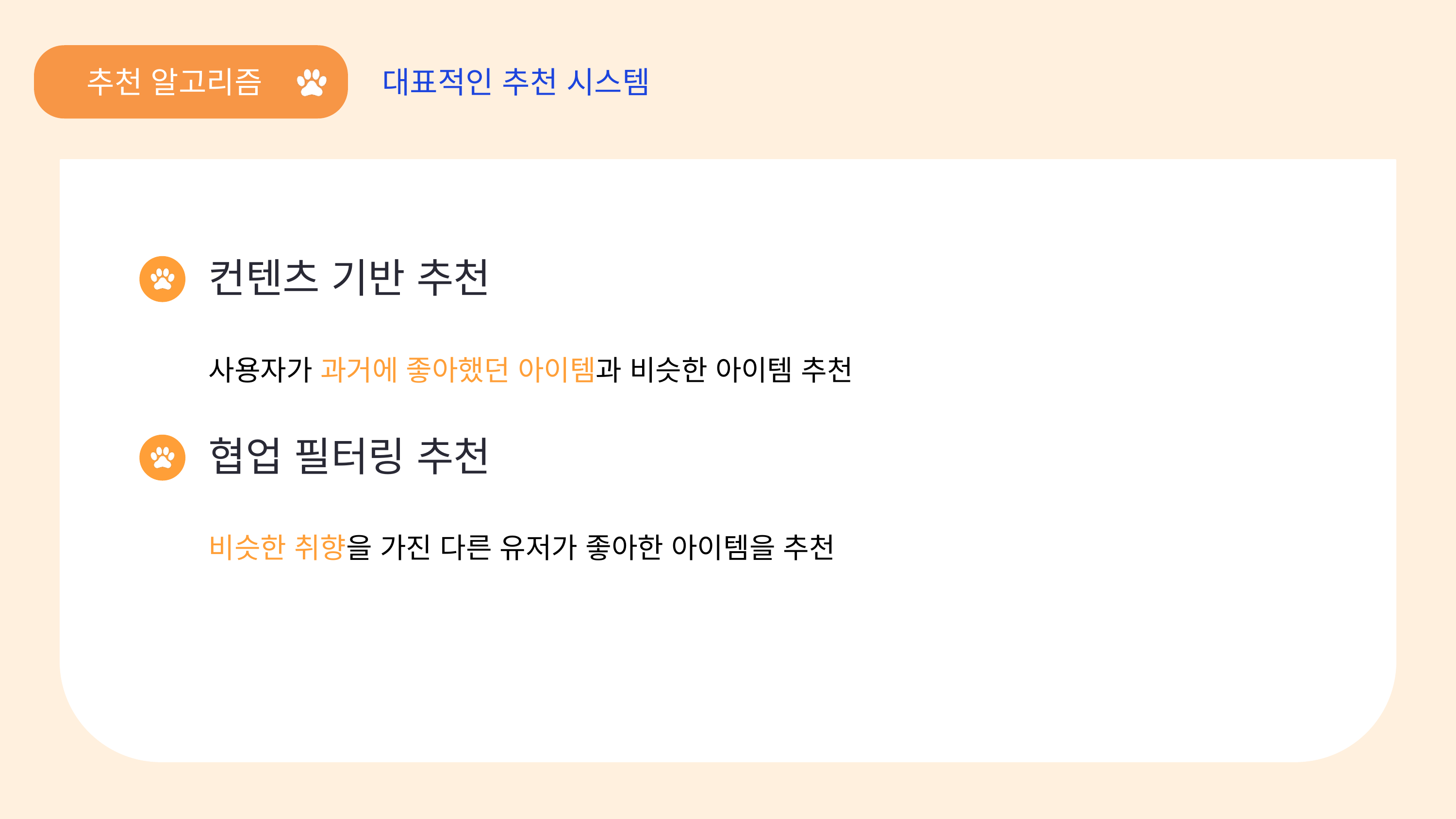

추천 알고리즘
팀원

대표적인 추천 시스템

컨텐츠 기반 추천
사용자가 과거에 좋아했던 아이템과 비슷한 아이템 추천

협업 필터링 추천
비슷한 취향을 가진 다른 유저가 좋아한 아이템을 추천